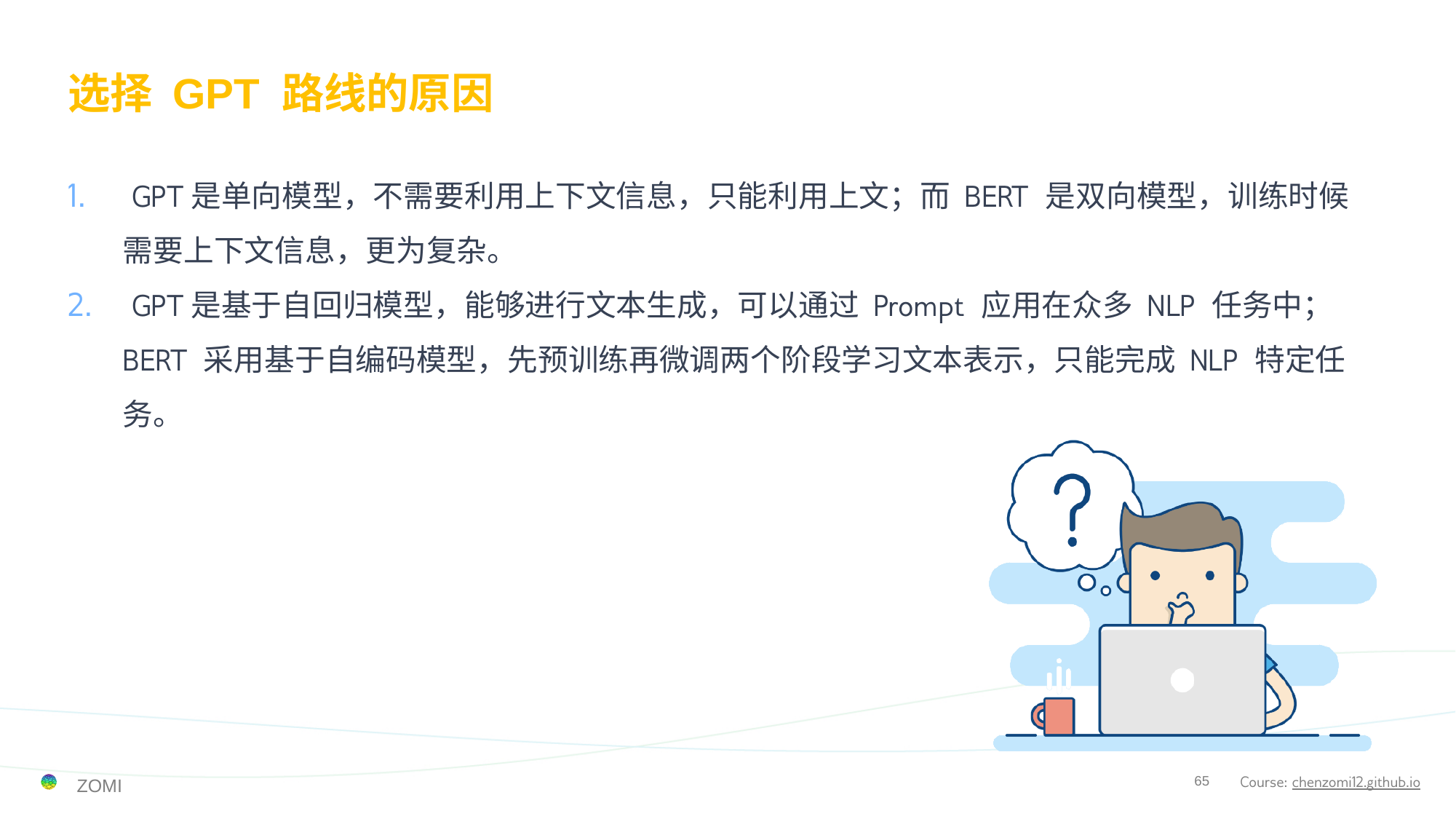

# 选择 GPT 路线的原因
 GPT是单向模型，不需要利用上下文信息，只能利用上文；而 BERT 是双向模型，训练时候需要上下文信息，更为复杂。
 GPT是基于自回归模型，能够进行文本生成，可以通过 Prompt 应用在众多 NLP 任务中；BERT 采用基于自编码模型，先预训练再微调两个阶段学习文本表示，只能完成 NLP 特定任务。